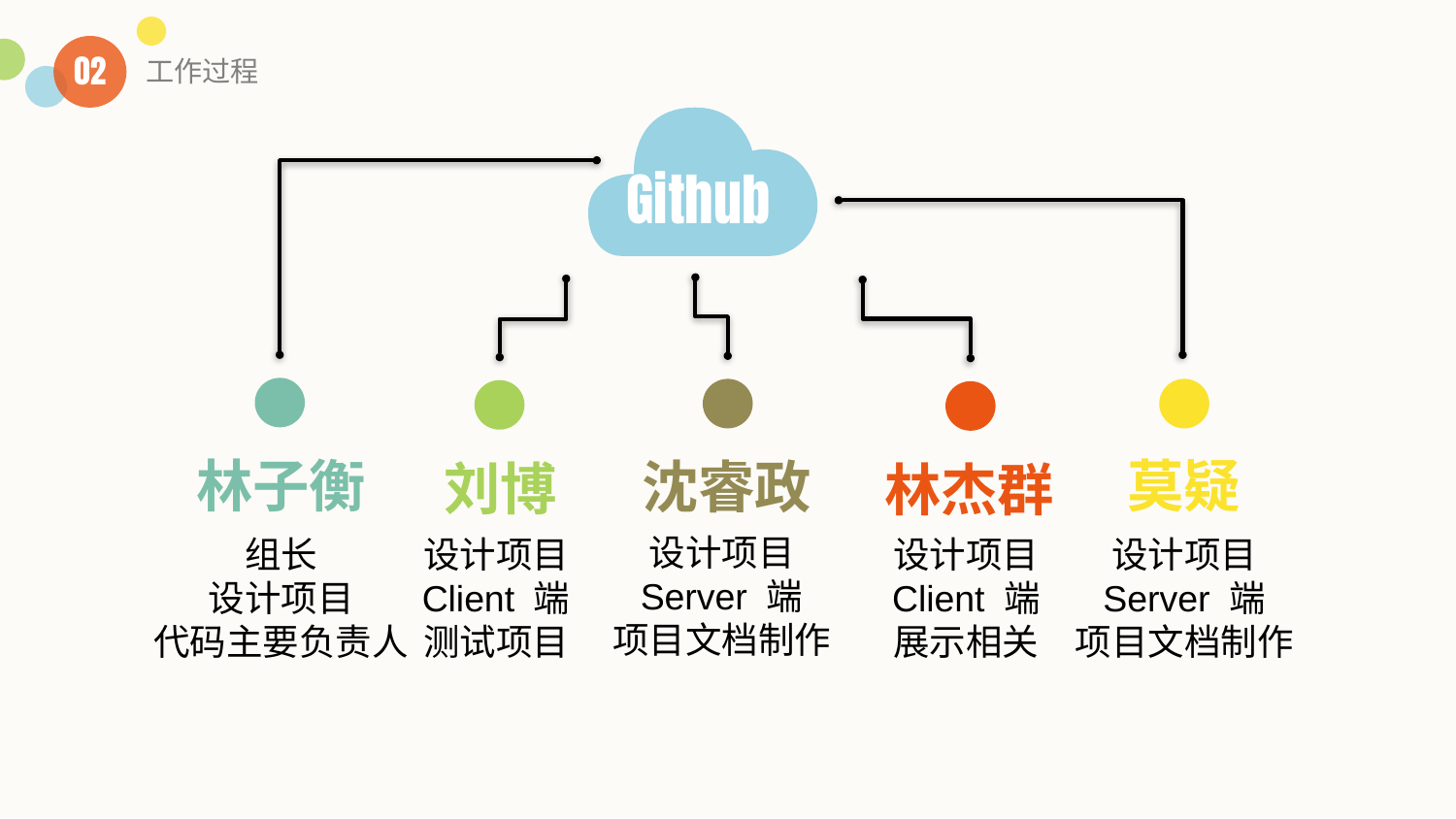

02
工作过程

Github

林子衡
莫疑
沈睿政
刘博
林杰群
设计项目
Server 端
项目文档制作

组长
设计项目
代码主要负责人
设计项目
Client 端
展示相关
设计项目
Server 端
项目文档制作

设计项目
Client 端
测试项目